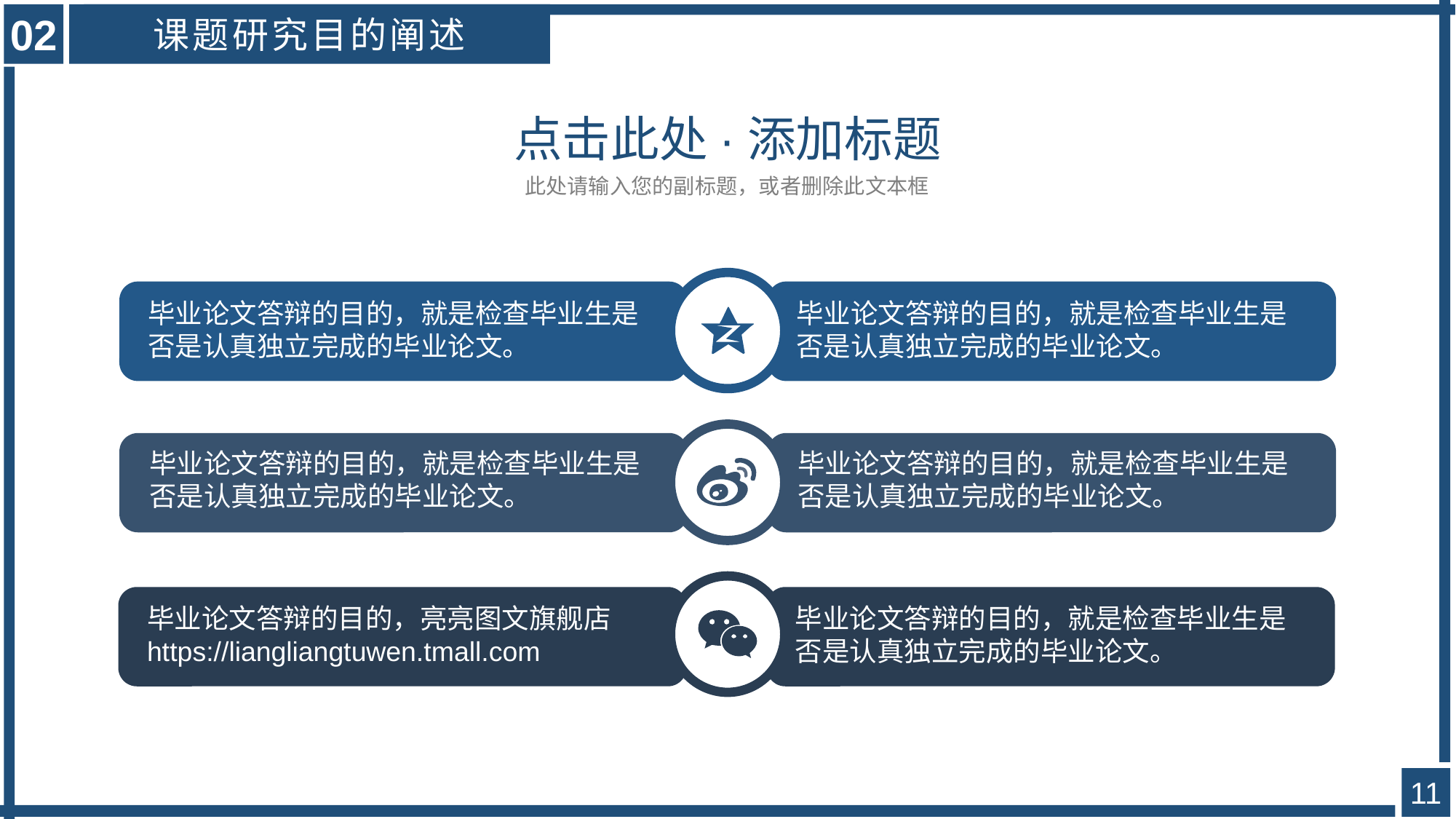

02
课题研究目的阐述

点击此处·添加标题
此处请输入您的副标题，或者删除此文本框

毕业论文答辩的目的，就是检查毕业生是否是认真独立完成的毕业论文。
毕业论文答辩的目的，就是检查毕业生是否是认真独立完成的毕业论文。

毕业论文答辩的目的，就是检查毕业生是否是认真独立完成的毕业论文。
毕业论文答辩的目的，就是检查毕业生是否是认真独立完成的毕业论文。

毕业论文答辩的目的，亮亮图文旗舰店https://liangliangtuwen.tmall.com
毕业论文答辩的目的，就是检查毕业生是否是认真独立完成的毕业论文。

11